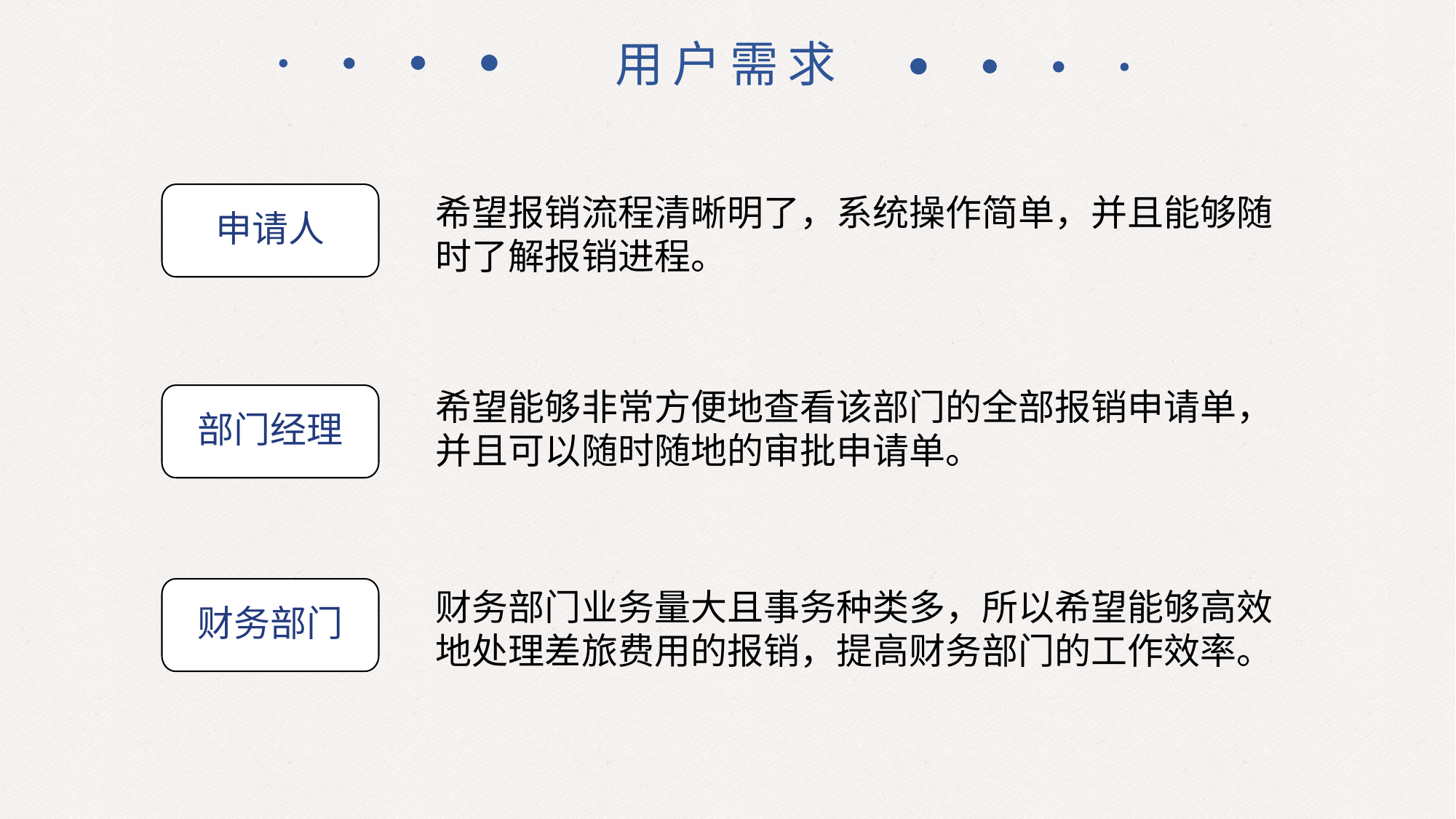

用户需求

申请人
希望报销流程清晰明了，系统操作简单，并且能够随时了解报销进程。
希望能够非常方便地查看该部门的全部报销申请单，并且可以随时随地的审批申请单。
部门经理
财务部门
财务部门业务量大且事务种类多，所以希望能够高效地处理差旅费用的报销，提高财务部门的工作效率。